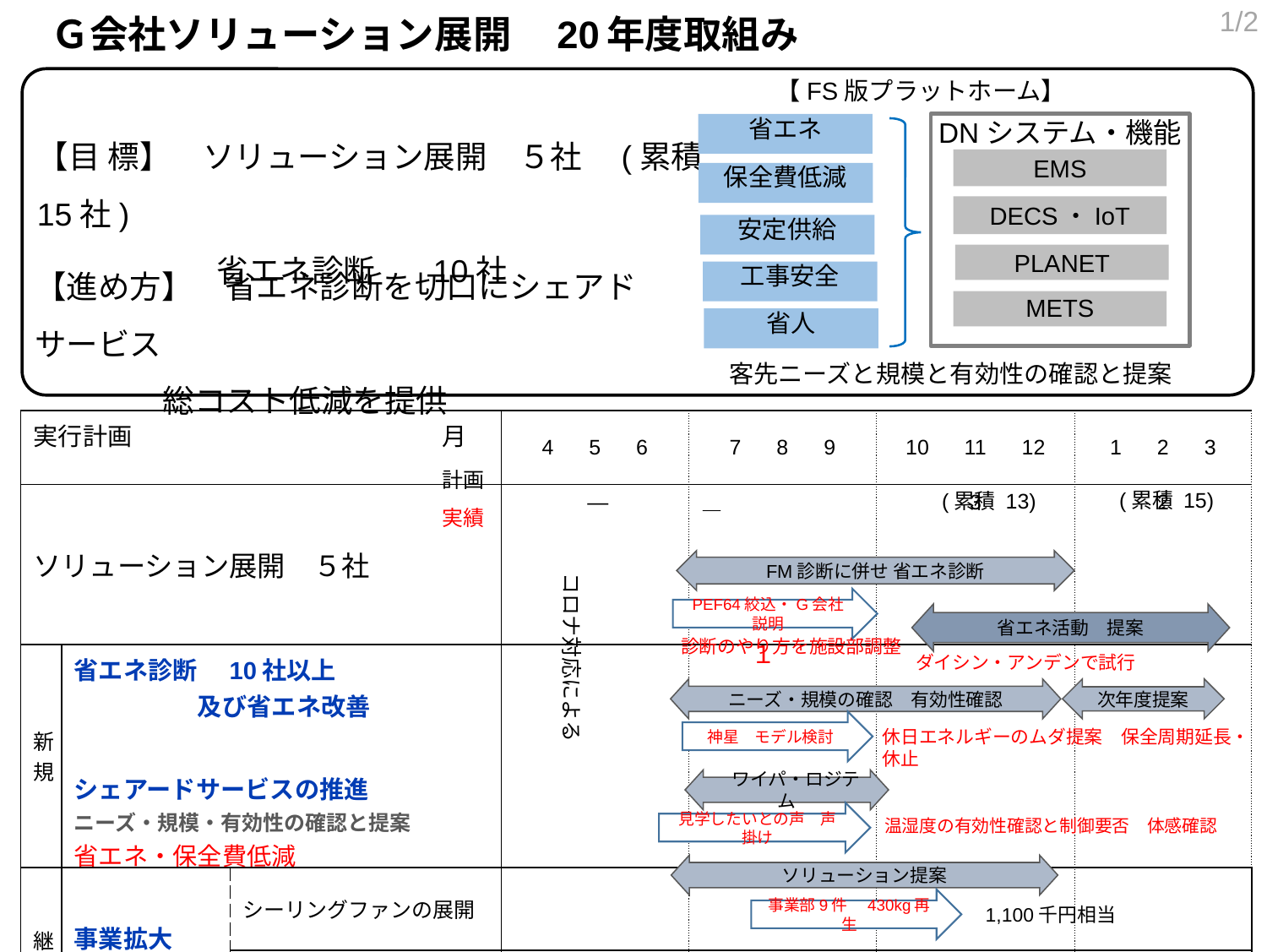

1/2
# Ｇ会社ソリューション展開　20年度取組み

 　　 【FS版プラットホーム】
【目 標】　ソリューション展開　５社　(累積15社)
　　　　　   省エネ診断       10社
省エネ
DNシステム・機能

EMS
保全費低減
DECS・IoT
安定供給
【進め方】　省エネ診断を切口にシェアドサービス
　　         総コスト低減を提供
PLANET
工事安全
METS
省人
 　　 客先ニーズと規模と有効性の確認と提案
| 実行計画　 　　　　　　　　　　月 |  |  | 4 5 6 | 7 8 9 | 10 11 12 | 1 2 3 |
| --- | --- | --- | --- | --- | --- | --- |
| ソリューション展開　５社 |  |  | ― | ― 　　　　　　　　　　　 　　　　　　　　１ | 3 | 2 |
| 新規 | 省エネ診断　10社以上　　　　　　　　　　　及び省エネ改善 シェアードサービスの推進 ニーズ・規模・有効性の確認と提案 省エネ・保全費低減 |  |  |  |  |  |
| 継続 | 事業拡大 サポート | シーリングファンの展開 |  |  |  |  |
|  |  | フロン回収・再生の展開 |  |  |  |  |
計画
実績
(累積 15)
(累積 13)
FM診断に併せ 省エネ診断
コロナ対応による
PEF64絞込・G会社説明
省エネ活動　提案
診断のやり方を施設部調整
ダイシン・アンデンで試行
ニーズ・規模の確認　有効性確認
次年度提案
神星　モデル検討
休日エネルギーのムダ提案　保全周期延長・休止
　ワイパ・ロジテム
見学したいとの声　声掛け
温湿度の有効性確認と制御要否　体感確認
ソリューション提案
事業部9件　430kg再生
1,100千円相当